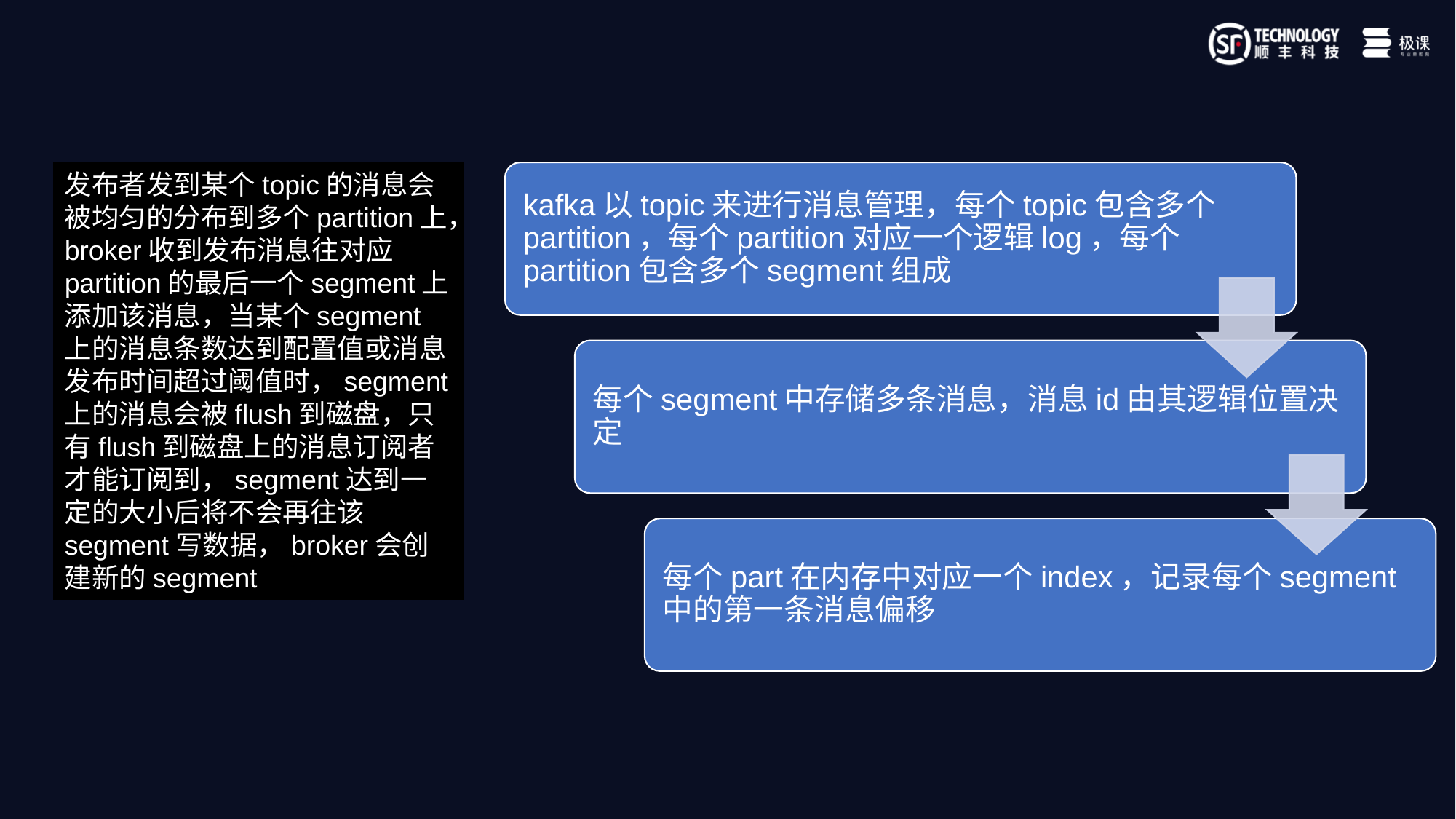

发布者发到某个topic的消息会被均匀的分布到多个partition上，broker收到发布消息往对应partition的最后一个segment上添加该消息，当某个segment上的消息条数达到配置值或消息发布时间超过阈值时，segment上的消息会被flush到磁盘，只有flush到磁盘上的消息订阅者才能订阅到，segment达到一定的大小后将不会再往该segment写数据，broker会创建新的segment
kafka以topic来进行消息管理，每个topic包含多个partition，每个partition对应一个逻辑log，每个partition包含多个segment组成
每个segment中存储多条消息，消息id由其逻辑位置决定
每个part在内存中对应一个index，记录每个segment中的第一条消息偏移